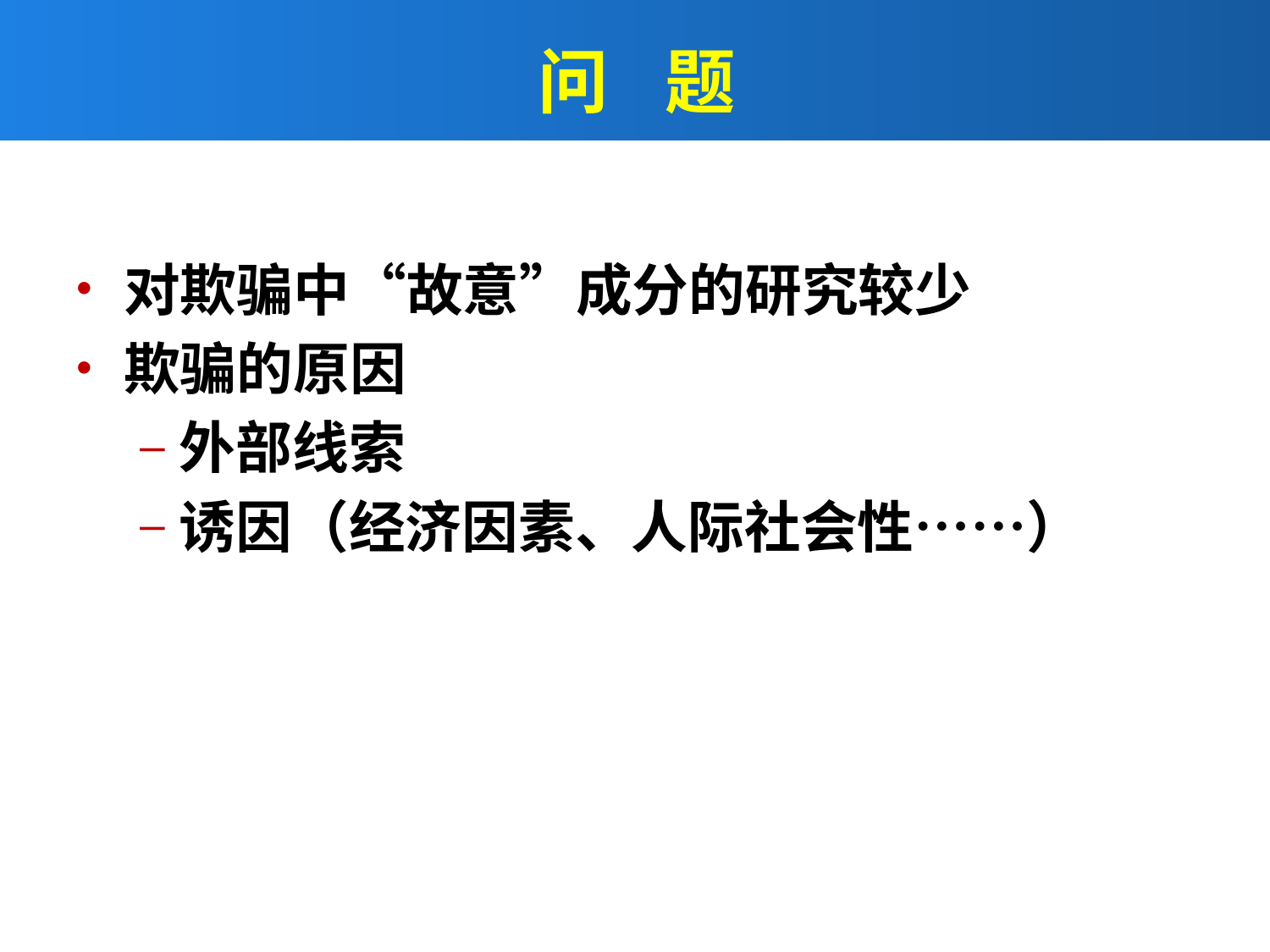

# 问	题
对欺骗中“故意”成分的研究较少
欺骗的原因
外部线索
诱因（经济因素、人际社会性……）